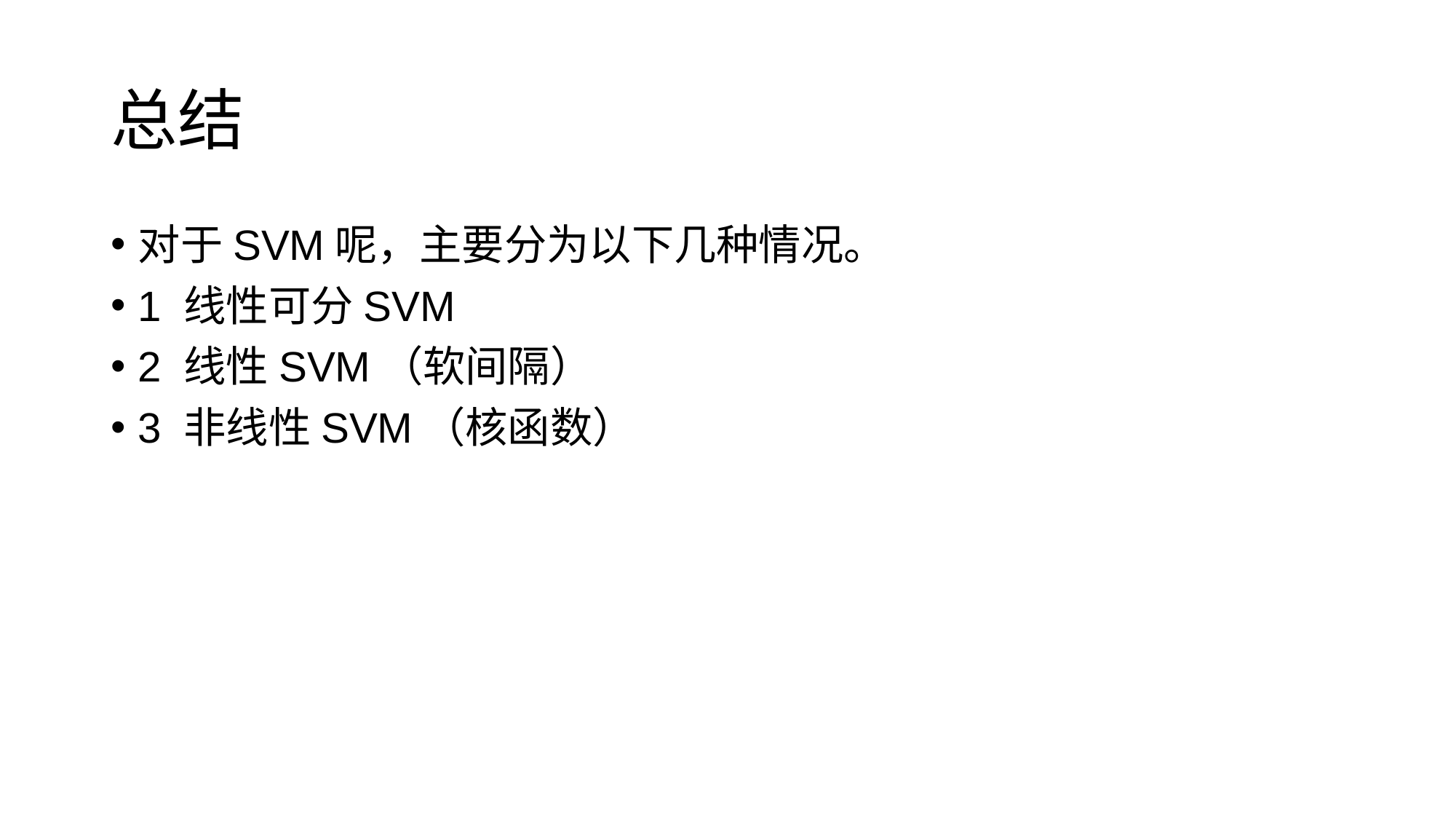

# 总结
对于SVM呢，主要分为以下几种情况。
1 线性可分SVM
2 线性SVM（软间隔）
3 非线性SVM（核函数）